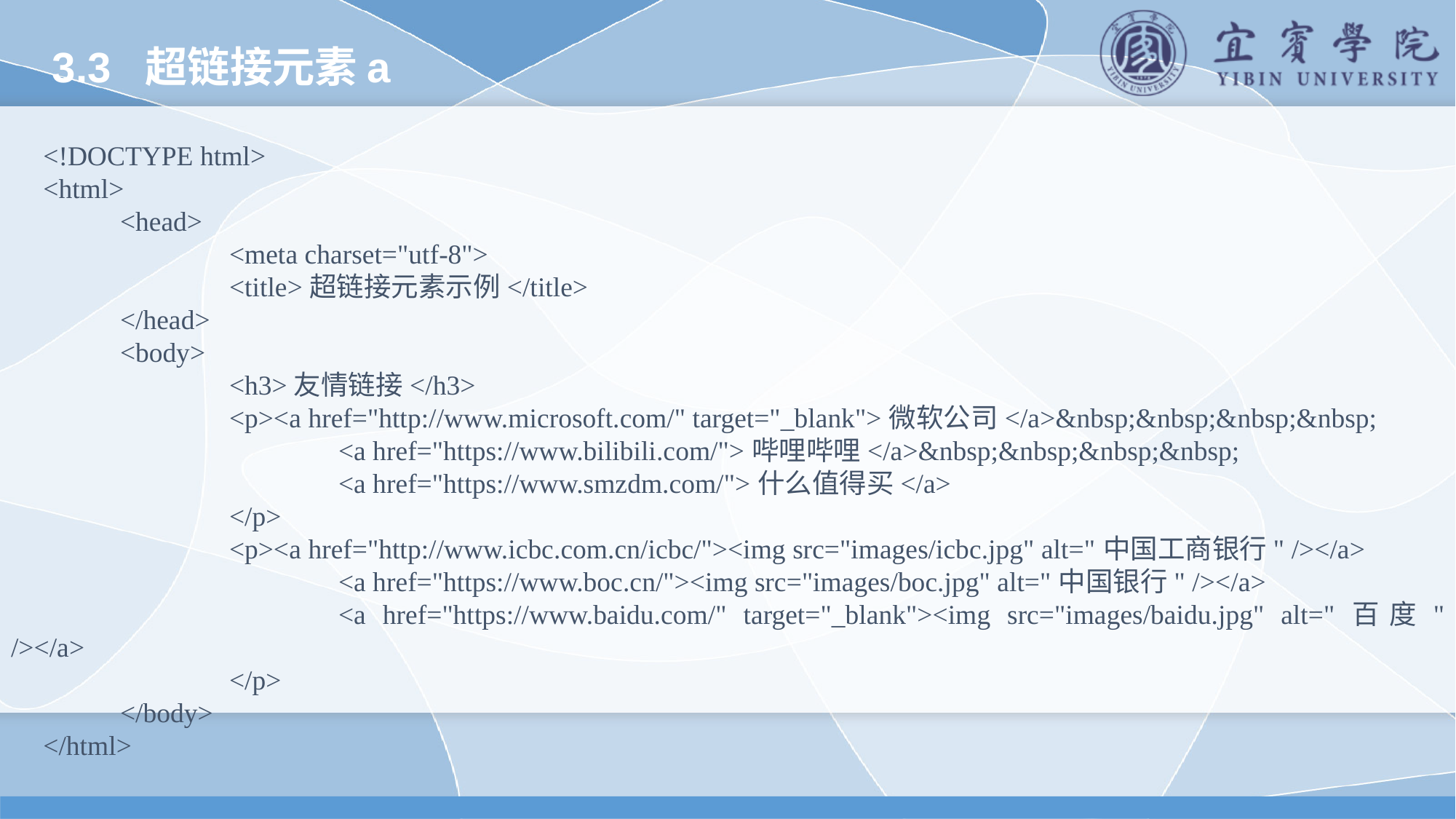

3.3  超链接元素a
<!DOCTYPE html>
<html>
	<head>
		<meta charset="utf-8">
		<title>超链接元素示例</title>
	</head>
	<body>
		<h3>友情链接</h3>
		<p><a href="http://www.microsoft.com/" target="_blank">微软公司</a>&nbsp;&nbsp;&nbsp;&nbsp;
			<a href="https://www.bilibili.com/">哔哩哔哩</a>&nbsp;&nbsp;&nbsp;&nbsp;
			<a href="https://www.smzdm.com/">什么值得买</a>
		</p>
		<p><a href="http://www.icbc.com.cn/icbc/"><img src="images/icbc.jpg" alt="中国工商银行" /></a>
			<a href="https://www.boc.cn/"><img src="images/boc.jpg" alt="中国银行" /></a>
			<a href="https://www.baidu.com/" target="_blank"><img src="images/baidu.jpg" alt="百度" /></a>
		</p>
	</body>
</html>